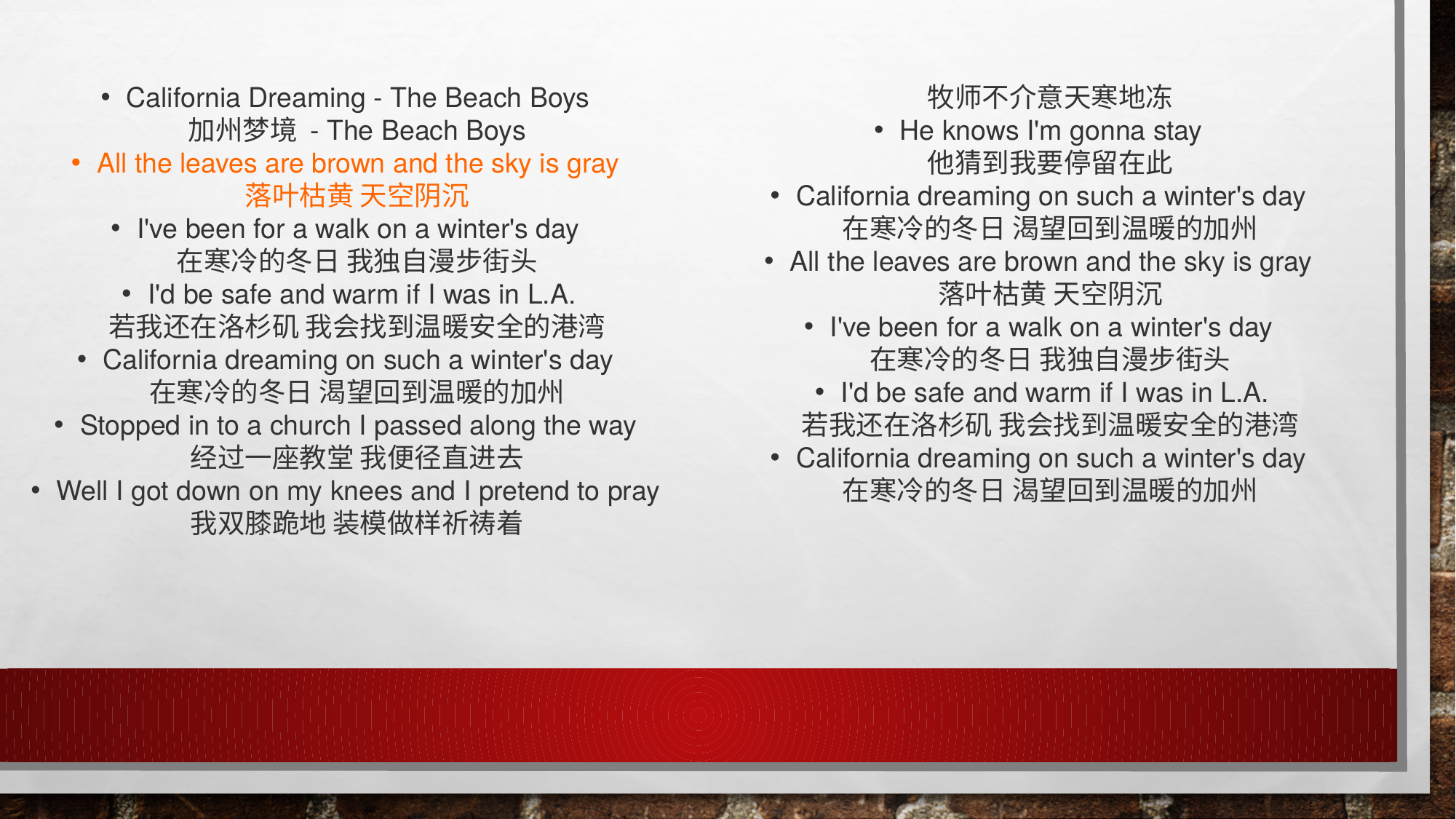

California Dreaming - The Beach Boys 
加州梦境 - The Beach Boys
All the leaves are brown and the sky is gray 
落叶枯黄 天空阴沉
I've been for a walk on a winter's day 
在寒冷的冬日 我独自漫步街头
I'd be safe and warm if I was in L.A.
若我还在洛杉矶 我会找到温暖安全的港湾
California dreaming on such a winter's day 
在寒冷的冬日 渴望回到温暖的加州
Stopped in to a church I passed along the way 
经过一座教堂 我便径直进去
Well I got down on my knees and I pretend to pray 
我双膝跪地 装模做样祈祷着

You know the preacher likes the cold 
牧师不介意天寒地冻
He knows I'm gonna stay 
他猜到我要停留在此
California dreaming on such a winter's day 
在寒冷的冬日 渴望回到温暖的加州
All the leaves are brown and the sky is gray 
落叶枯黄 天空阴沉
I've been for a walk on a winter's day 
在寒冷的冬日 我独自漫步街头
I'd be safe and warm if I was in L.A.
若我还在洛杉矶 我会找到温暖安全的港湾
California dreaming on such a winter's day 
在寒冷的冬日 渴望回到温暖的加州